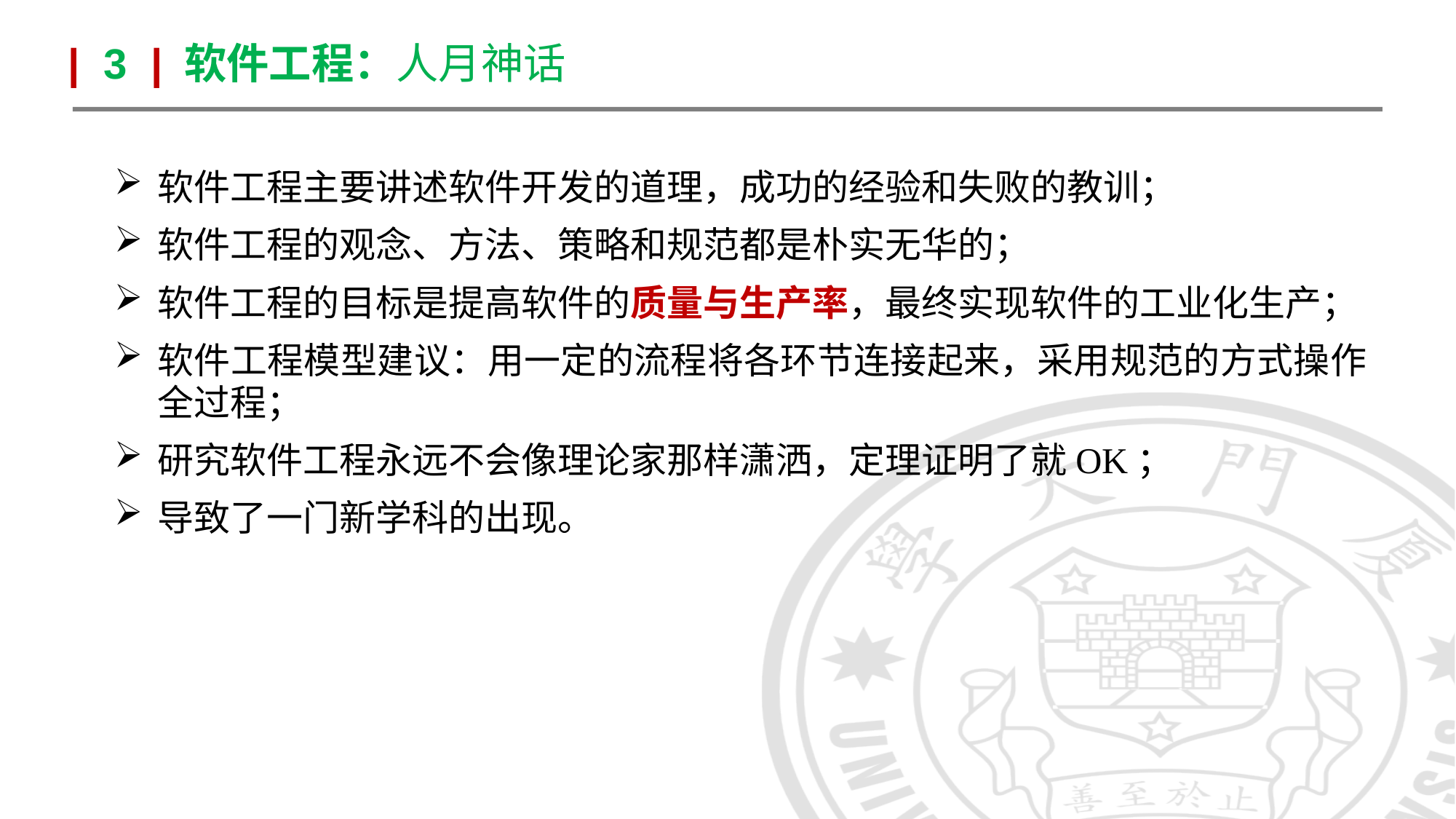

|  3  | 软件工程：人月神话

软件工程主要讲述软件开发的道理，成功的经验和失败的教训；
软件工程的观念、方法、策略和规范都是朴实无华的；
软件工程的目标是提高软件的质量与生产率，最终实现软件的工业化生产；
软件工程模型建议：用一定的流程将各环节连接起来，采用规范的方式操作全过程；
研究软件工程永远不会像理论家那样潇洒，定理证明了就OK；
导致了一门新学科的出现。